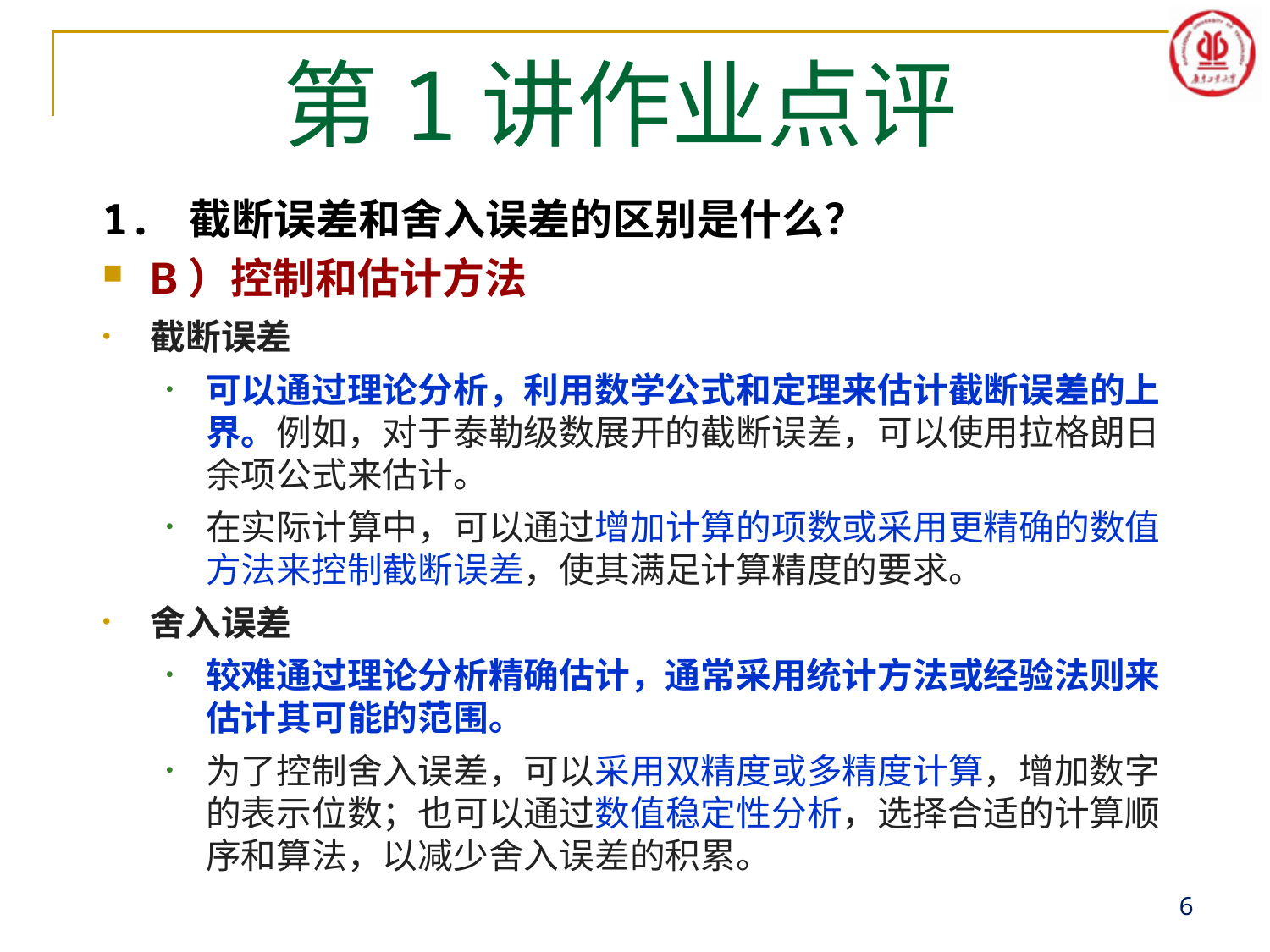

# 第1讲作业点评
1. 截断误差和舍入误差的区别是什么？
B）控制和估计方法
截断误差
可以通过理论分析，利用数学公式和定理来估计截断误差的上界。例如，对于泰勒级数展开的截断误差，可以使用拉格朗日余项公式来估计。
在实际计算中，可以通过增加计算的项数或采用更精确的数值方法来控制截断误差，使其满足计算精度的要求。
舍入误差
较难通过理论分析精确估计，通常采用统计方法或经验法则来估计其可能的范围。
为了控制舍入误差，可以采用双精度或多精度计算，增加数字的表示位数；也可以通过数值稳定性分析，选择合适的计算顺序和算法，以减少舍入误差的积累。
6